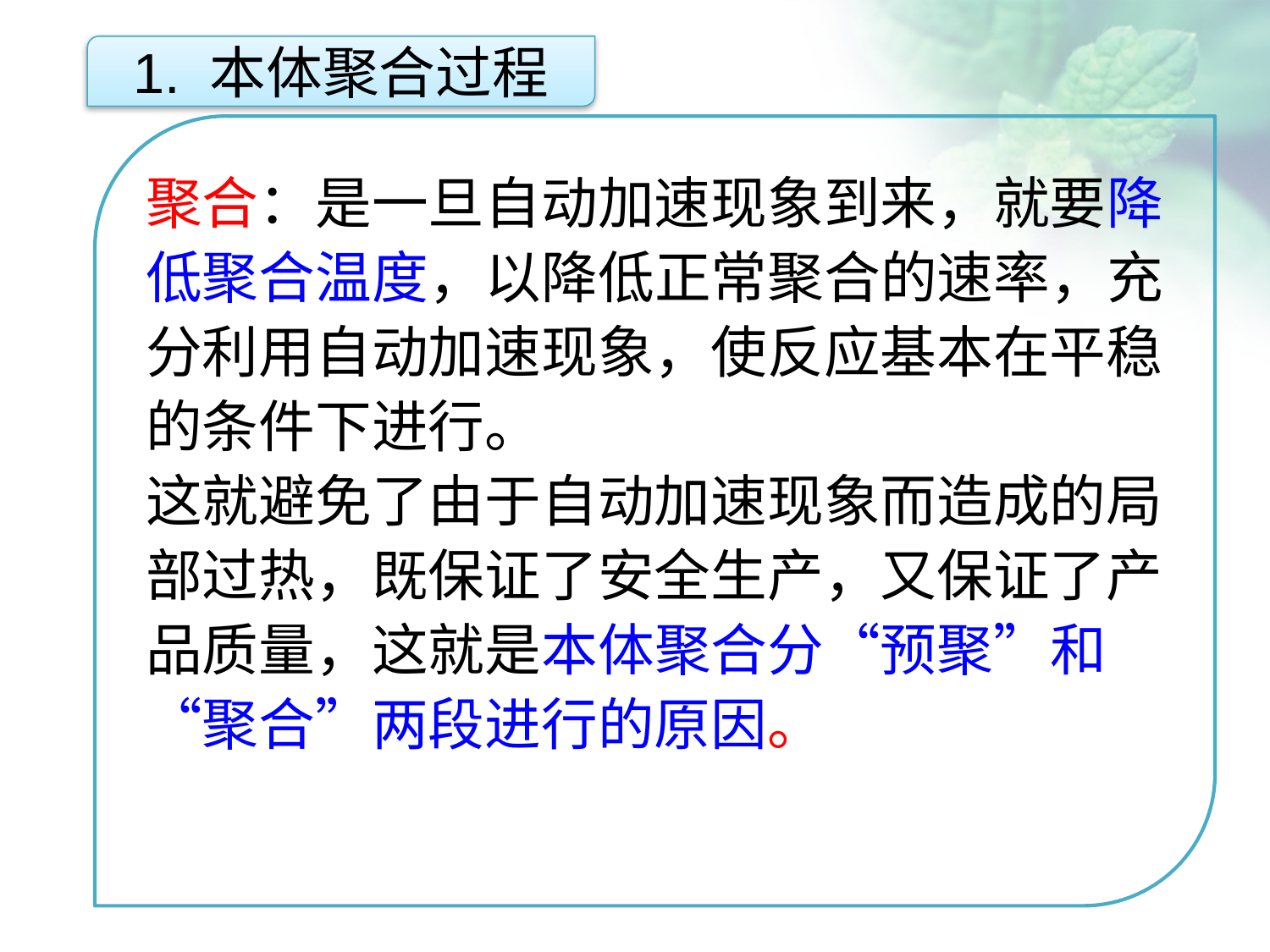

1. 本体聚合过程
聚合：是一旦自动加速现象到来，就要降低聚合温度，以降低正常聚合的速率，充分利用自动加速现象，使反应基本在平稳的条件下进行。
这就避免了由于自动加速现象而造成的局部过热，既保证了安全生产，又保证了产品质量，这就是本体聚合分“预聚”和“聚合”两段进行的原因。
点击添加文本
点击添加文本
点击添加文本
点击添加文本